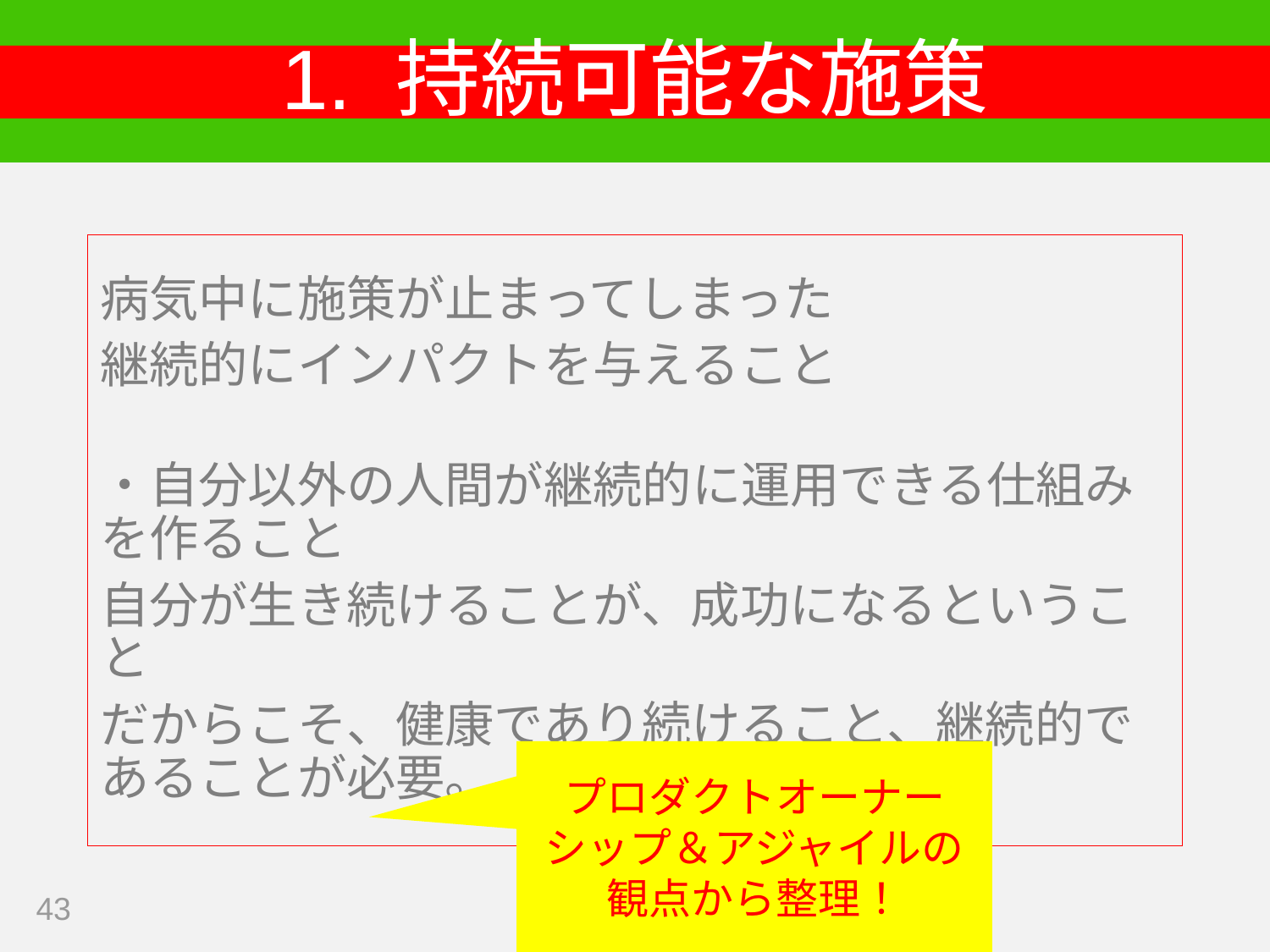

# 1. 持続可能な施策
病気中に施策が止まってしまった
継続的にインパクトを与えること
・自分以外の人間が継続的に運用できる仕組みを作ること
自分が生き続けることが、成功になるということ
だからこそ、健康であり続けること、継続的であることが必要。
プロダクトオーナーシップ＆アジャイルの観点から整理！
43